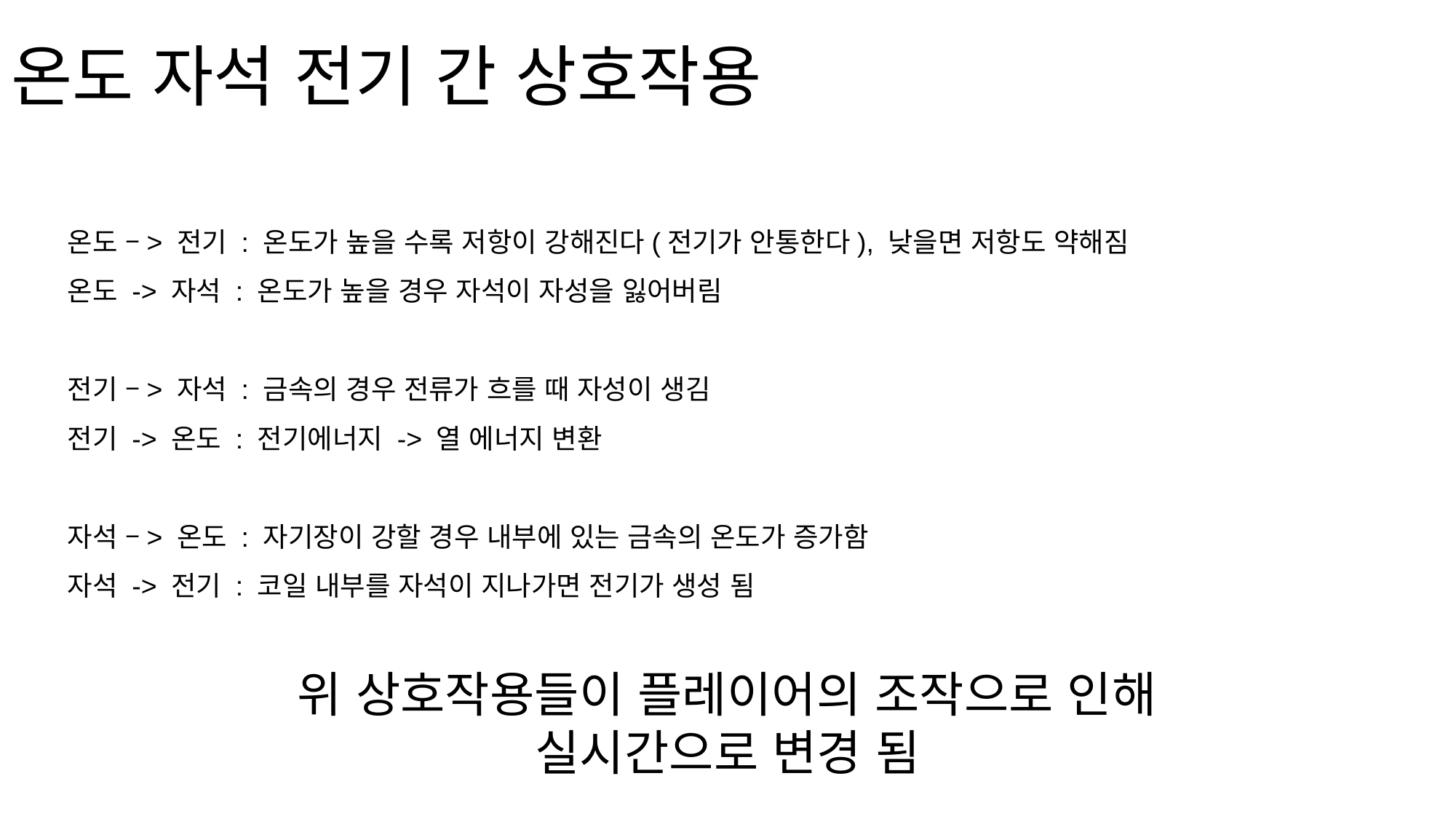

# 온도 자석 전기 간 상호작용
온도 –> 전기 : 온도가 높을 수록 저항이 강해진다(전기가 안통한다), 낮을면 저항도 약해짐
온도 -> 자석 : 온도가 높을 경우 자석이 자성을 잃어버림

전기 –> 자석 : 금속의 경우 전류가 흐를 때 자성이 생김
전기 -> 온도 : 전기에너지 -> 열 에너지 변환

자석 –> 온도 : 자기장이 강할 경우 내부에 있는 금속의 온도가 증가함
자석 -> 전기 : 코일 내부를 자석이 지나가면 전기가 생성 됨
위 상호작용들이 플레이어의 조작으로 인해
실시간으로 변경 됨